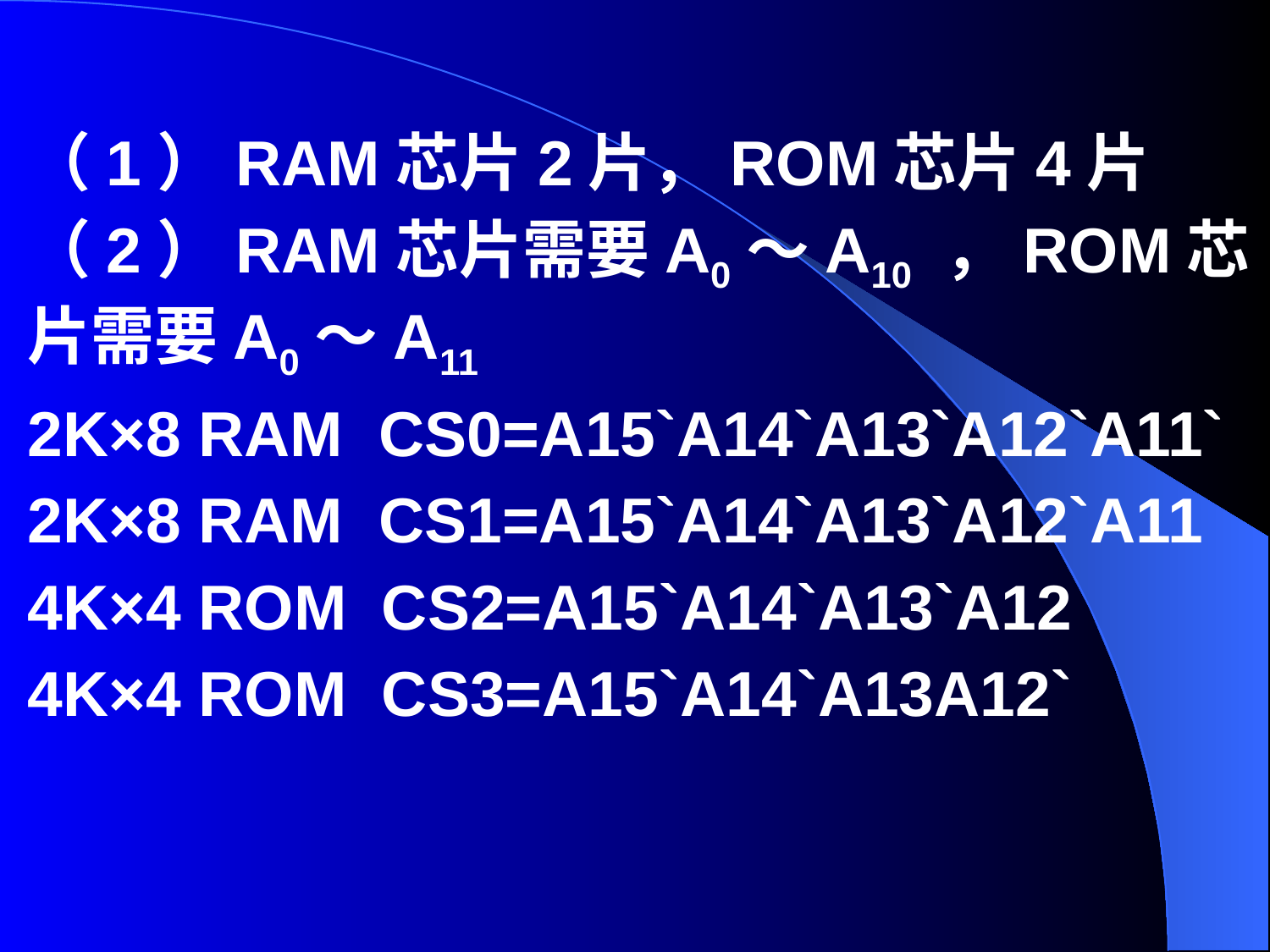

（1）RAM芯片2片，ROM芯片4片
（2）RAM芯片需要A0～A10 ，ROM芯片需要A0～A11
2K×8 RAM  CS0=A15`A14`A13`A12`A11`
2K×8 RAM  CS1=A15`A14`A13`A12`A11
4K×4 ROM  CS2=A15`A14`A13`A12
4K×4 ROM  CS3=A15`A14`A13A12`